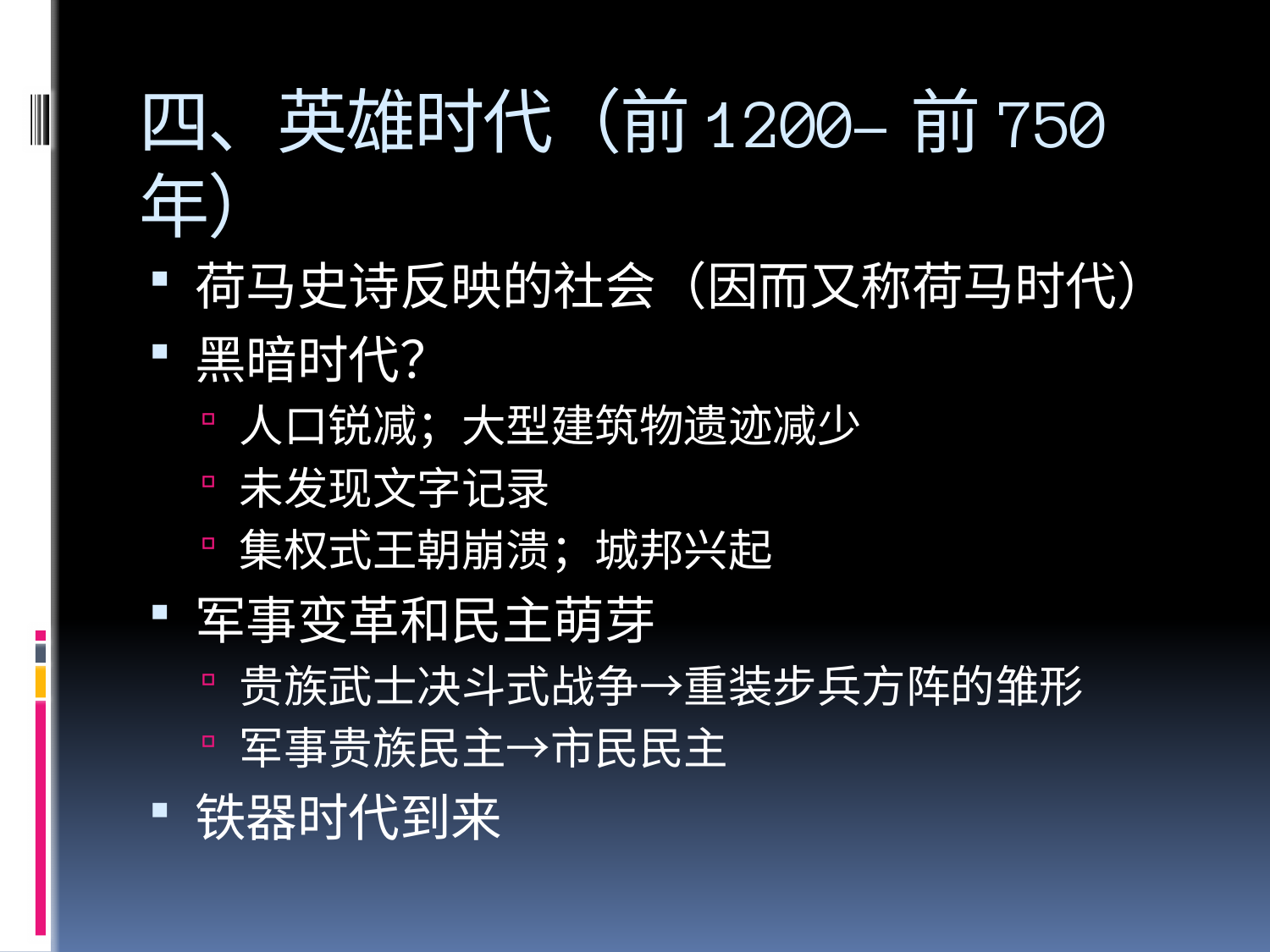

# 四、英雄时代（前1200-前750年）
荷马史诗反映的社会（因而又称荷马时代）
黑暗时代？
人口锐减；大型建筑物遗迹减少
未发现文字记录
集权式王朝崩溃；城邦兴起
军事变革和民主萌芽
贵族武士决斗式战争→重装步兵方阵的雏形
军事贵族民主→市民民主
铁器时代到来